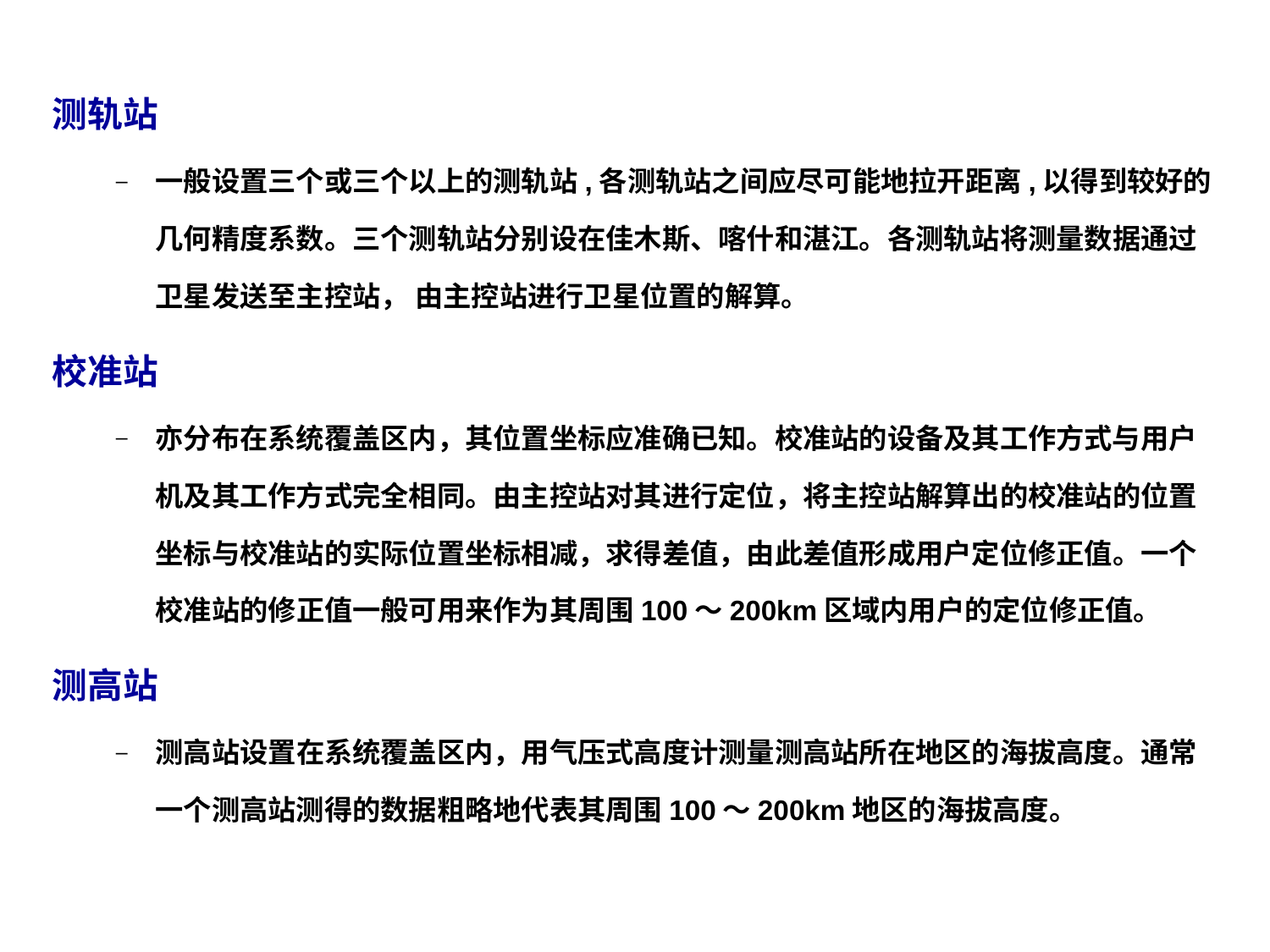

测轨站
一般设置三个或三个以上的测轨站,各测轨站之间应尽可能地拉开距离,以得到较好的几何精度系数。三个测轨站分别设在佳木斯、喀什和湛江。各测轨站将测量数据通过卫星发送至主控站， 由主控站进行卫星位置的解算。
校准站
亦分布在系统覆盖区内，其位置坐标应准确已知。校准站的设备及其工作方式与用户机及其工作方式完全相同。由主控站对其进行定位，将主控站解算出的校准站的位置坐标与校准站的实际位置坐标相减，求得差值，由此差值形成用户定位修正值。一个校准站的修正值一般可用来作为其周围100～200km区域内用户的定位修正值。
测高站
测高站设置在系统覆盖区内，用气压式高度计测量测高站所在地区的海拔高度。通常一个测高站测得的数据粗略地代表其周围100～200km地区的海拔高度。